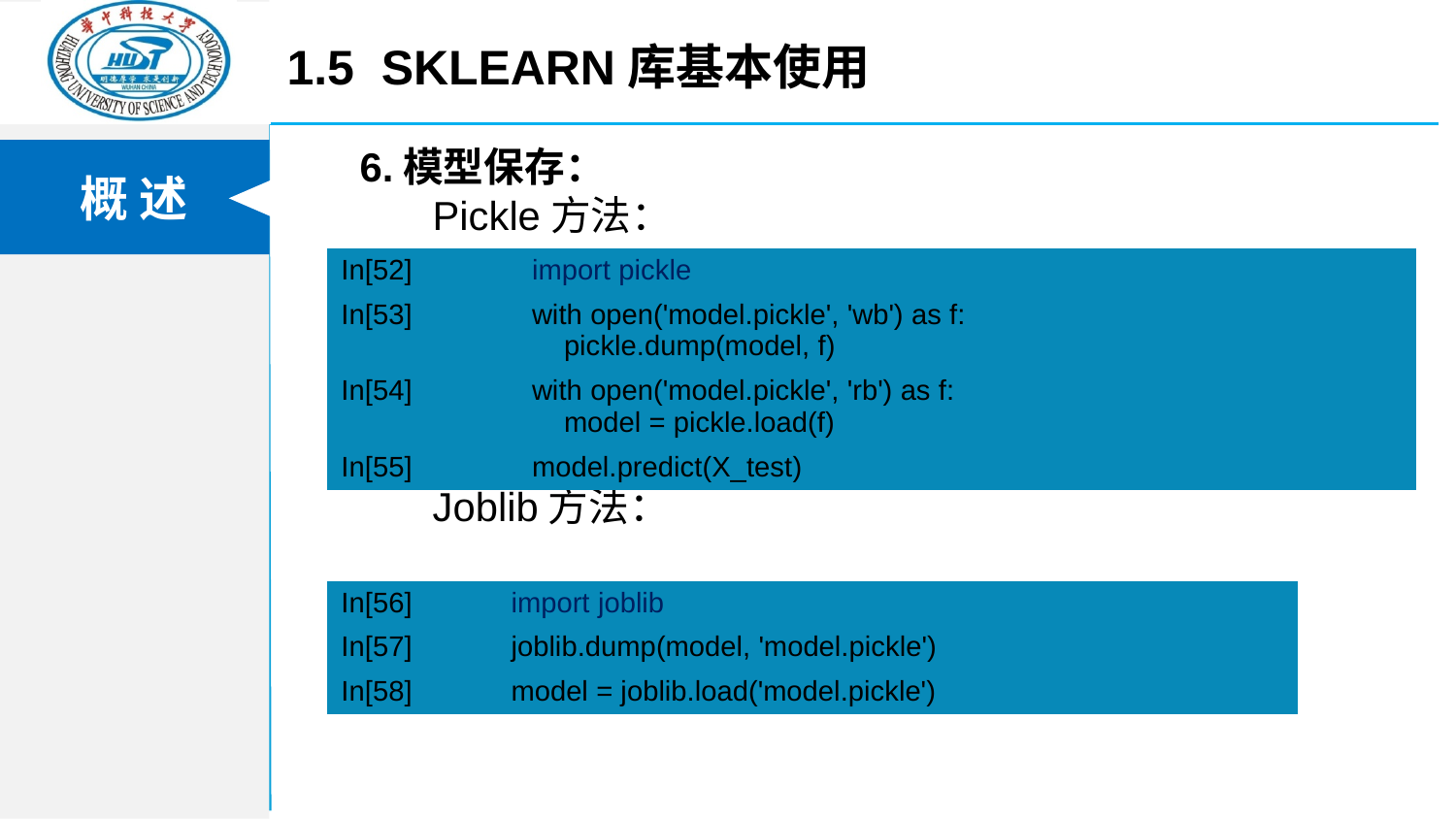

1.5  Sklearn库基本使用
6.模型保存：
Pickle方法：

Joblib方法：

| In[52] | import pickle |
| --- | --- |
| In[53] | with open('model.pickle', 'wb') as f: pickle.dump(model, f) |
| In[54] | with open('model.pickle', 'rb') as f: model = pickle.load(f) |
| In[55] | model.predict(X\_test) |
| In[56] | import joblib |
| --- | --- |
| In[57] | joblib.dump(model, 'model.pickle') |
| In[58] | model = joblib.load('model.pickle') |